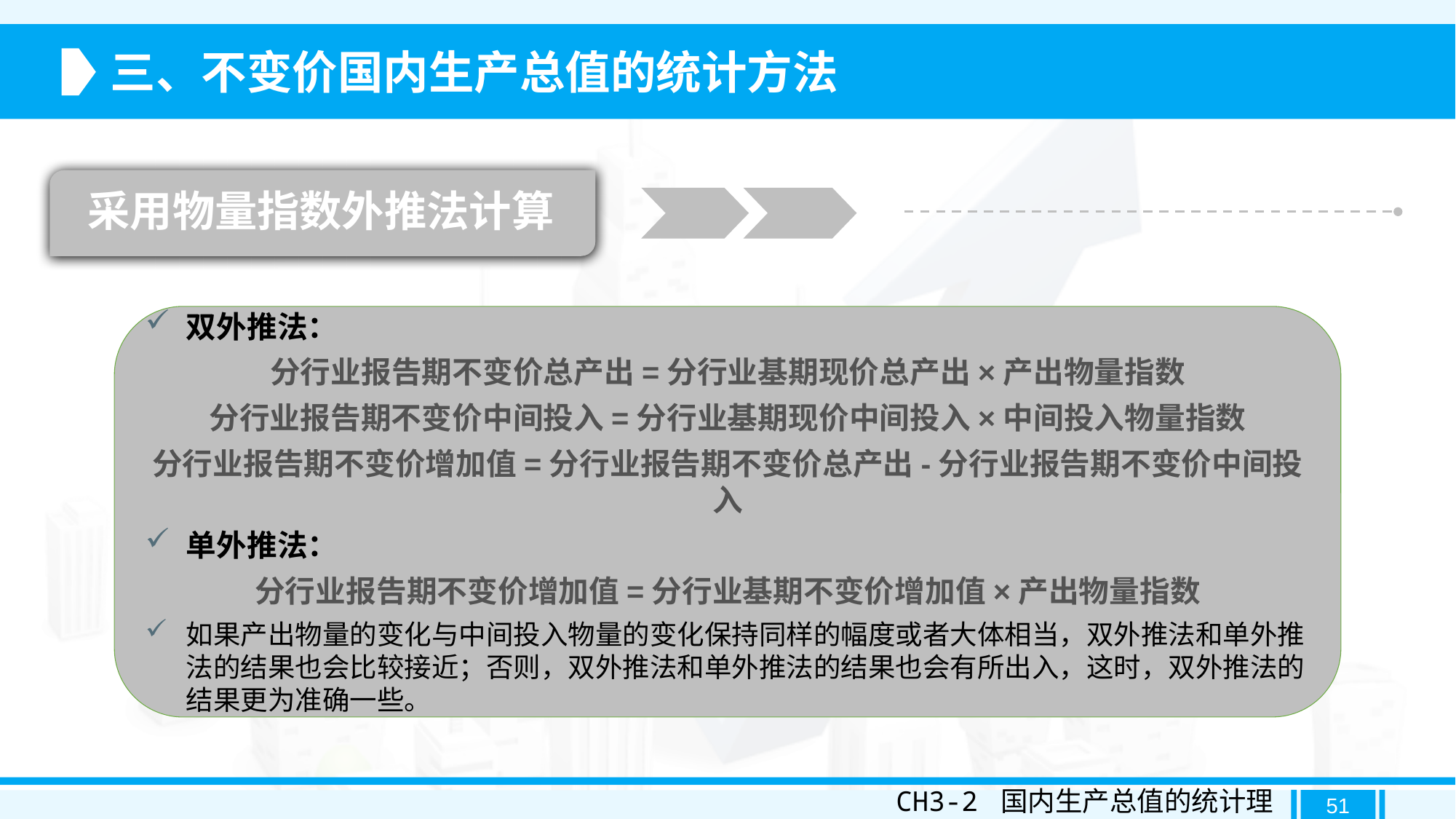

三、不变价国内生产总值的统计方法

采用物量指数外推法计算

双外推法：
分行业报告期不变价总产出=分行业基期现价总产出×产出物量指数
分行业报告期不变价中间投入=分行业基期现价中间投入×中间投入物量指数
分行业报告期不变价增加值=分行业报告期不变价总产出-分行业报告期不变价中间投入
单外推法：
分行业报告期不变价增加值=分行业基期不变价增加值×产出物量指数
如果产出物量的变化与中间投入物量的变化保持同样的幅度或者大体相当，双外推法和单外推法的结果也会比较接近；否则，双外推法和单外推法的结果也会有所出入，这时，双外推法的结果更为准确一些。
CH3-2 国内生产总值的统计理论
51